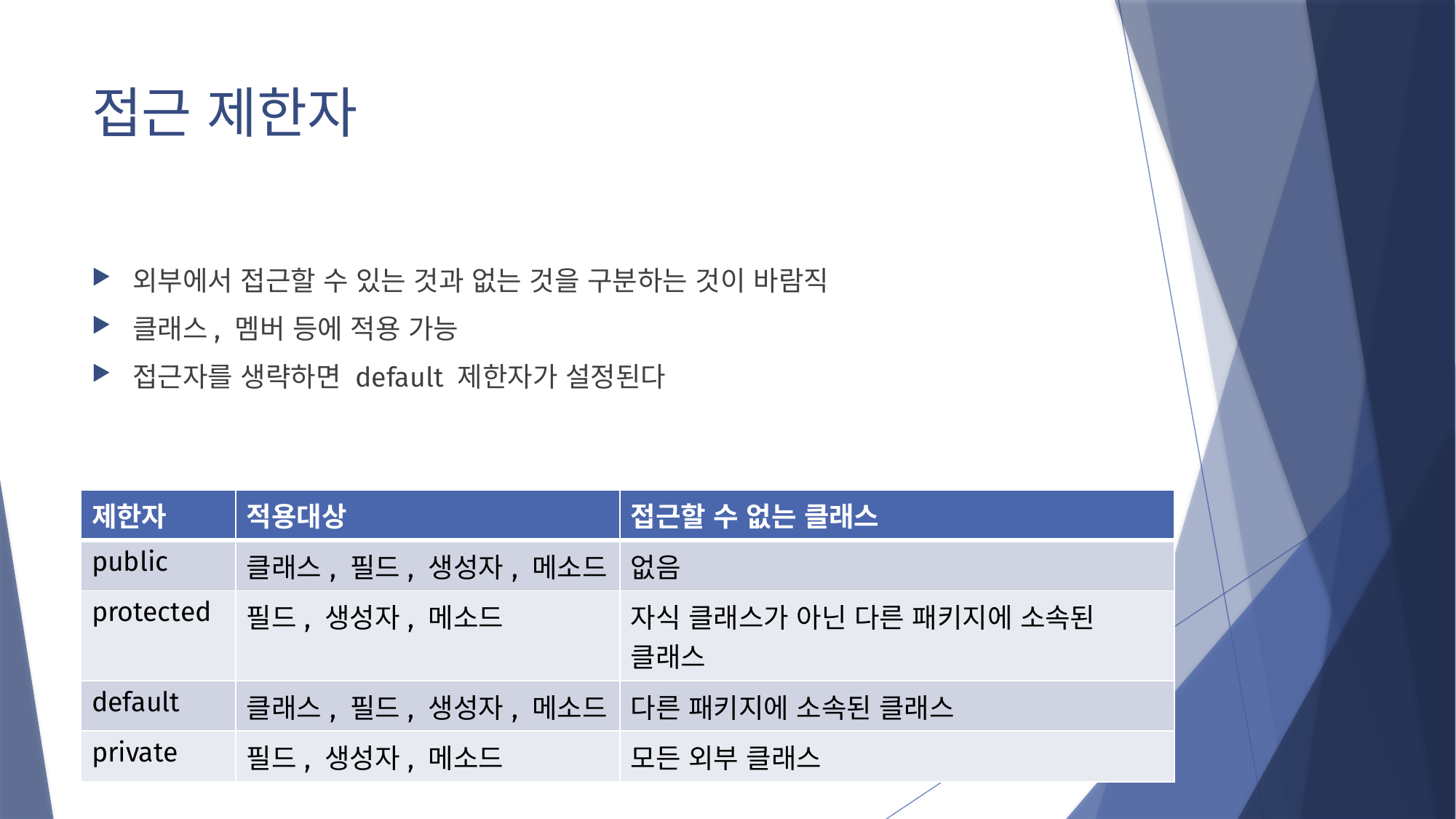

# 접근 제한자
외부에서 접근할 수 있는 것과 없는 것을 구분하는 것이 바람직
클래스, 멤버 등에 적용 가능
접근자를 생략하면 default 제한자가 설정된다

| 제한자 | 적용대상 | 접근할 수 없는 클래스 |
| --- | --- | --- |
| public | 클래스, 필드, 생성자, 메소드 | 없음 |
| protected | 필드, 생성자, 메소드 | 자식 클래스가 아닌 다른 패키지에 소속된 클래스 |
| default | 클래스, 필드, 생성자, 메소드 | 다른 패키지에 소속된 클래스 |
| private | 필드, 생성자, 메소드 | 모든 외부 클래스 |